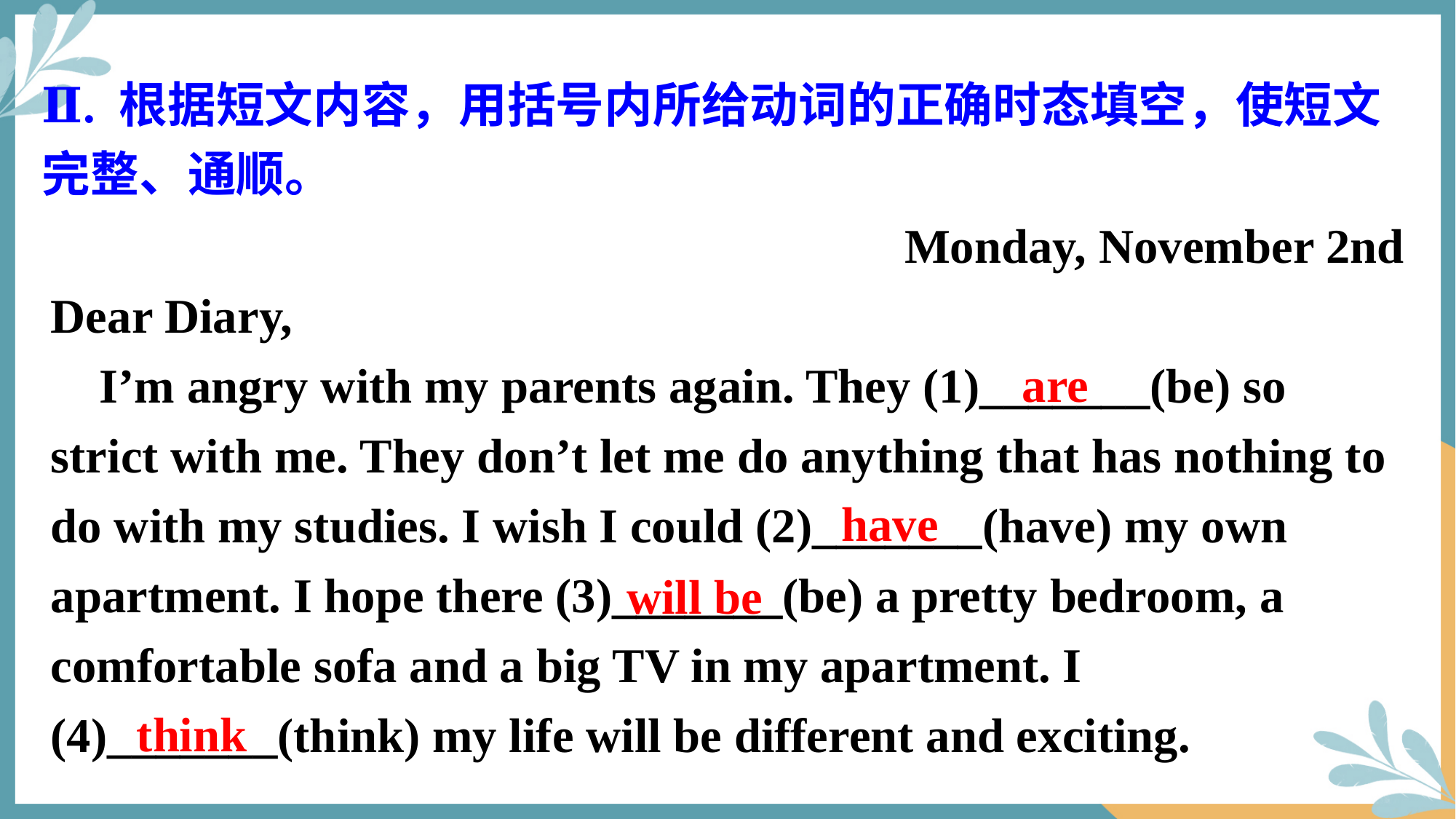

Ⅱ. 根据短文内容，用括号内所给动词的正确时态填空，使短文完整、通顺。
Monday, November 2nd
Dear Diary,
    I’m angry with my parents again. They (1)_______(be) so strict with me. They don’t let me do anything that has nothing to do with my studies. I wish I could (2)_______(have) my own apartment. I hope there (3)_______(be) a pretty bedroom, a comfortable sofa and a big TV in my apartment. I (4)_______(think) my life will be different and exciting.
are
have
will be
think